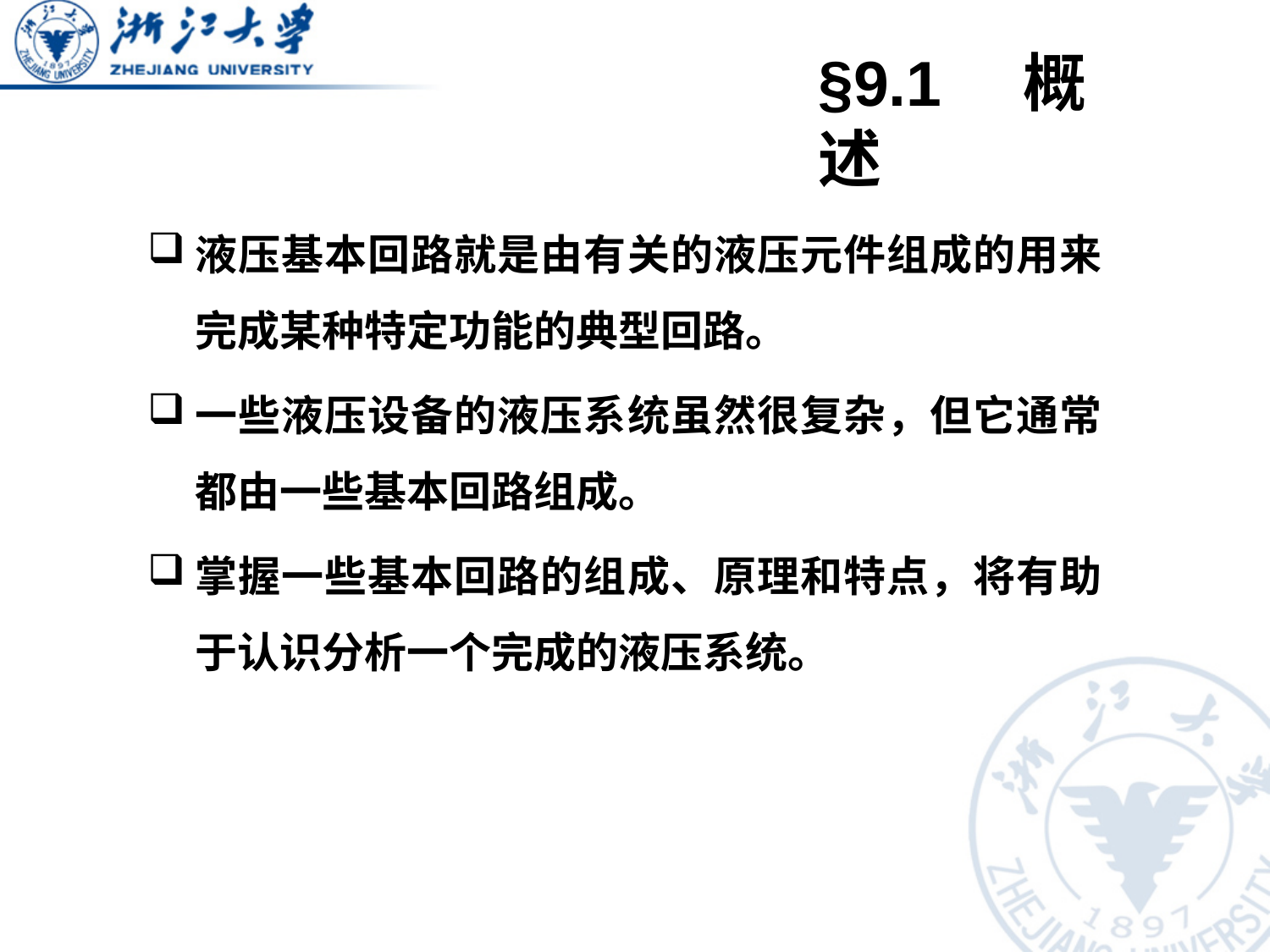

§9.1 概述
液压基本回路就是由有关的液压元件组成的用来完成某种特定功能的典型回路。
一些液压设备的液压系统虽然很复杂，但它通常都由一些基本回路组成。
掌握一些基本回路的组成、原理和特点，将有助于认识分析一个完成的液压系统。